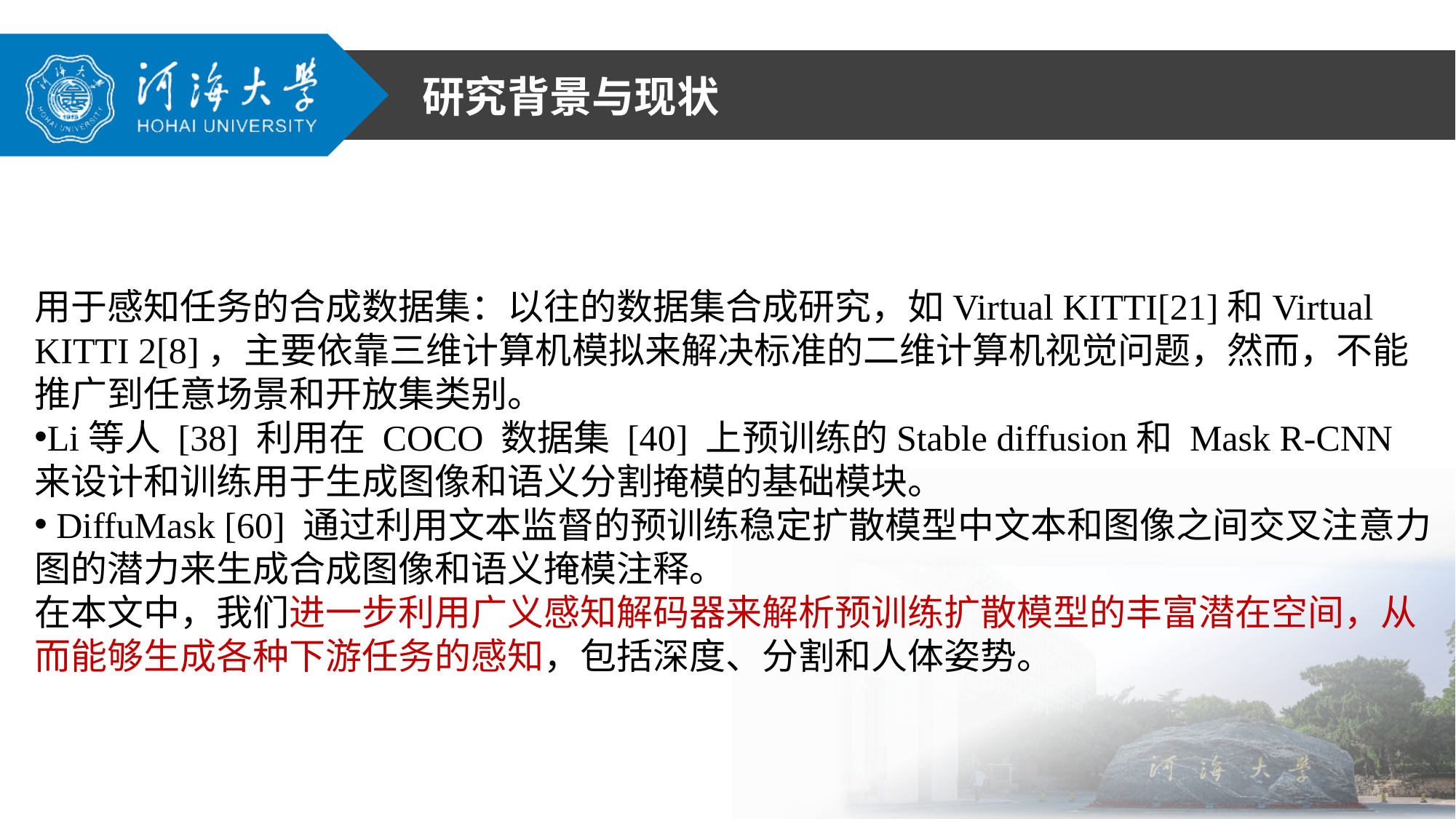

研究背景与现状
用于感知任务的合成数据集：以往的数据集合成研究，如Virtual KITTI[21]和Virtual KITTI 2[8]，主要依靠三维计算机模拟来解决标准的二维计算机视觉问题，然而，不能推广到任意场景和开放集类别。
Li等人 [38] 利用在 COCO 数据集 [40] 上预训练的Stable diffusion和 Mask R-CNN 来设计和训练用于生成图像和语义分割掩模的基础模块。
 DiffuMask [60] 通过利用文本监督的预训练稳定扩散模型中文本和图像之间交叉注意力图的潜力来生成合成图像和语义掩模注释。
在本文中，我们进一步利用广义感知解码器来解析预训练扩散模型的丰富潜在空间，从而能够生成各种下游任务的感知，包括深度、分割和人体姿势。